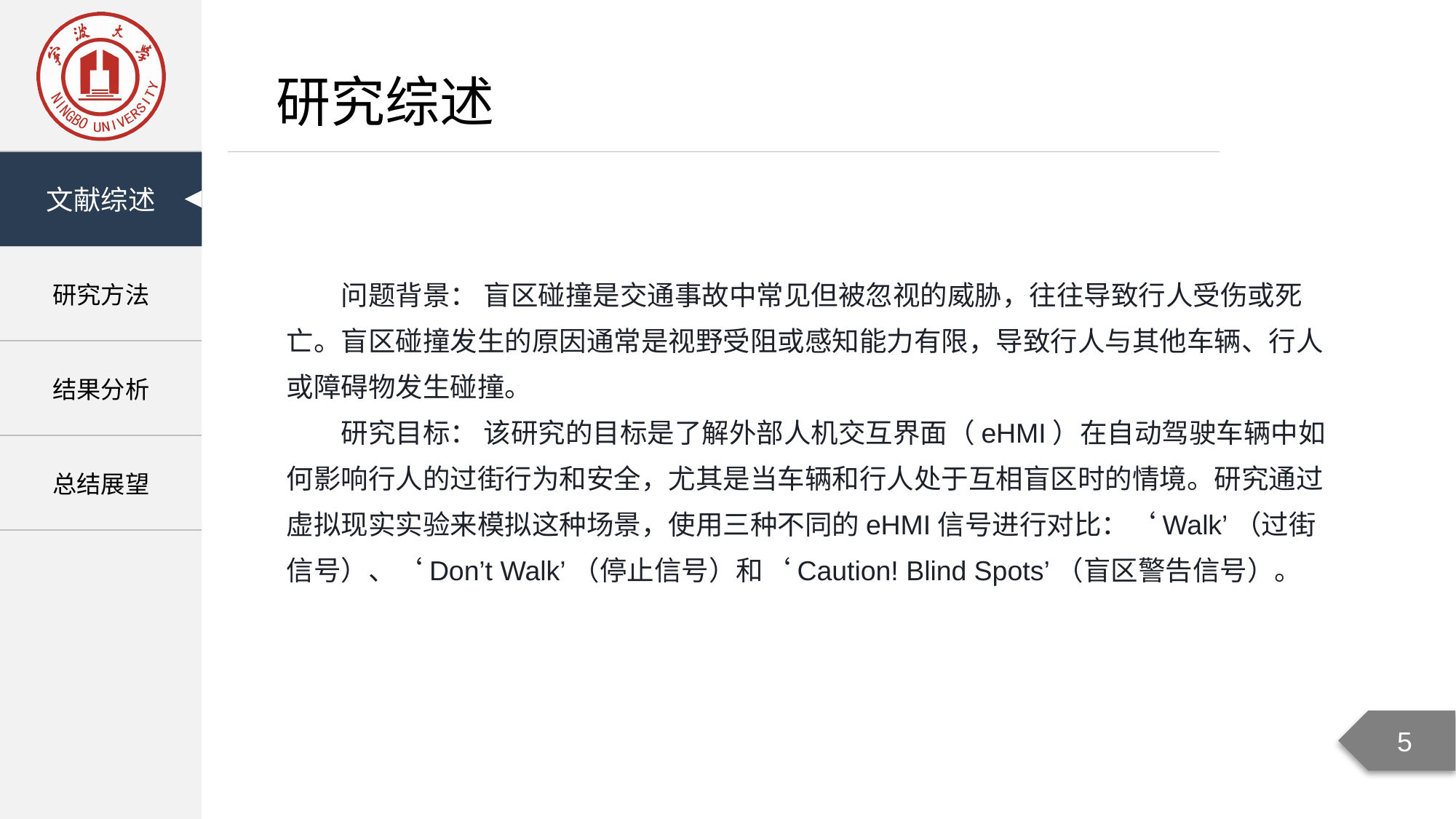

研究综述
问题背景： 盲区碰撞是交通事故中常见但被忽视的威胁，往往导致行人受伤或死亡。盲区碰撞发生的原因通常是视野受阻或感知能力有限，导致行人与其他车辆、行人或障碍物发生碰撞。
研究目标： 该研究的目标是了解外部人机交互界面（eHMI）在自动驾驶车辆中如何影响行人的过街行为和安全，尤其是当车辆和行人处于互相盲区时的情境。研究通过虚拟现实实验来模拟这种场景，使用三种不同的eHMI信号进行对比：‘Walk’（过街信号）、‘Don’t Walk’（停止信号）和‘Caution! Blind Spots’（盲区警告信号）。